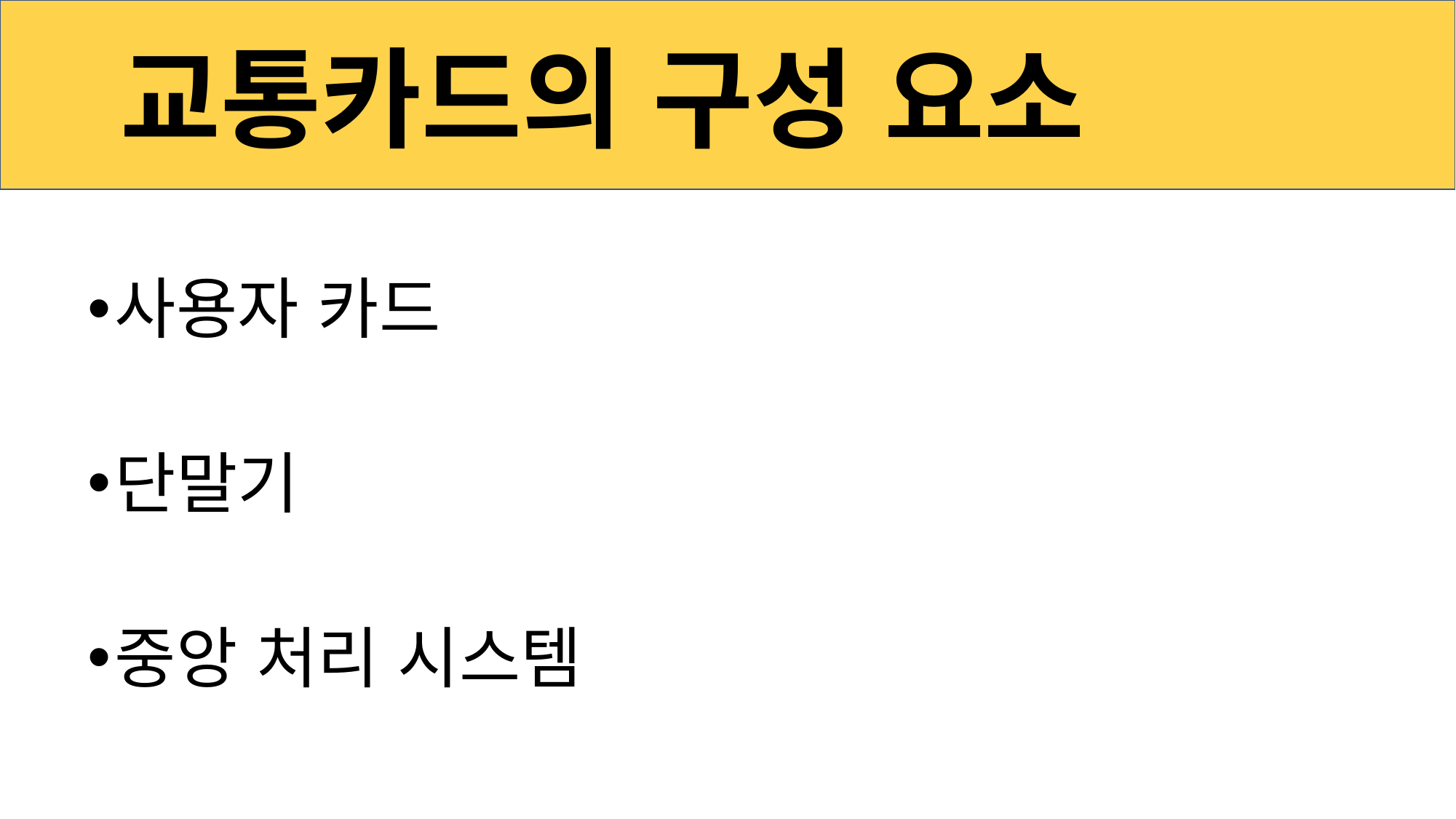

교통카드의 구성 요소
사용자 카드

단말기

중앙 처리 시스템